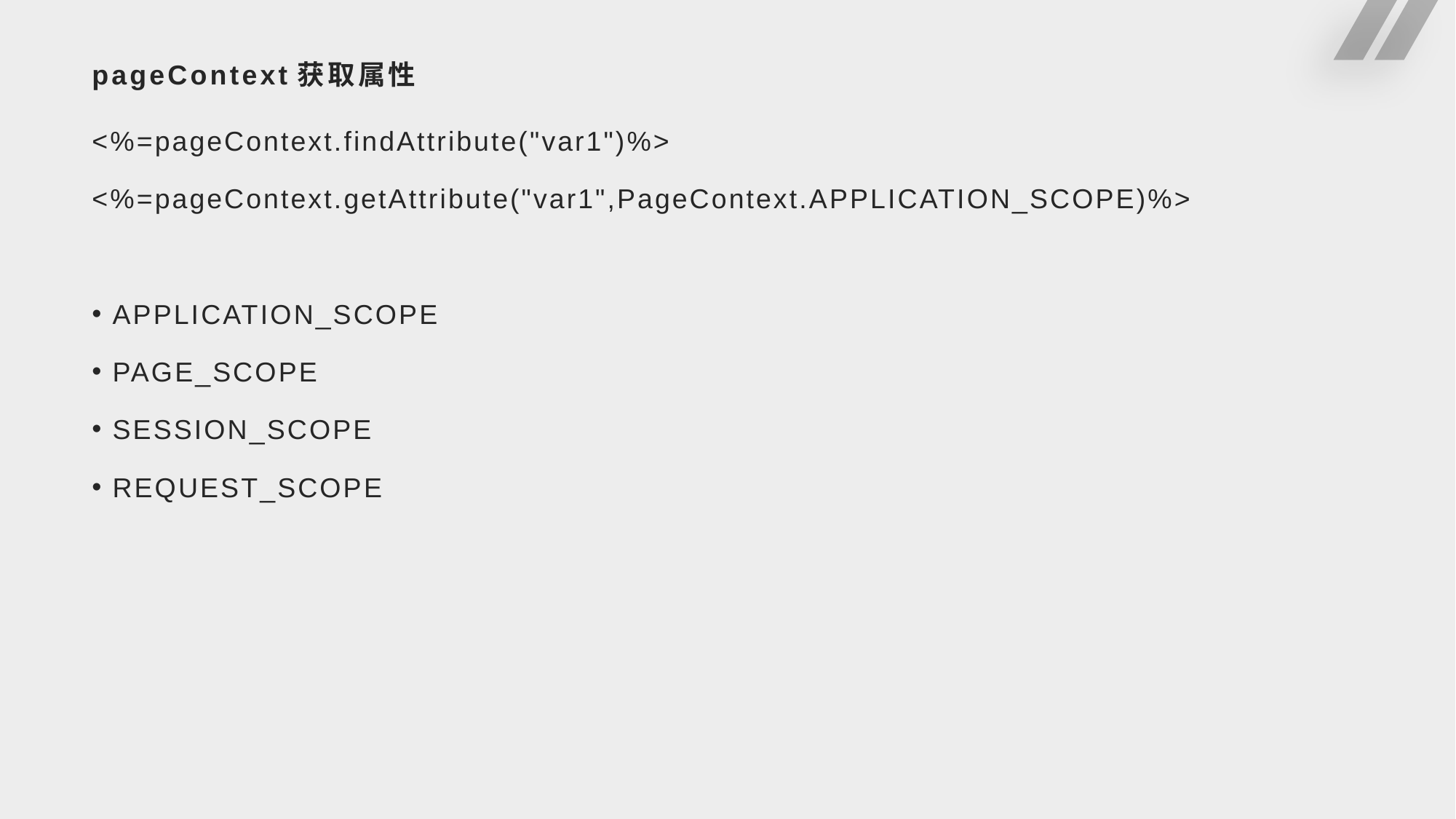

# pageContext获取属性
<%=pageContext.findAttribute("var1")%>
<%=pageContext.getAttribute("var1",PageContext.APPLICATION_SCOPE)%>

APPLICATION_SCOPE
PAGE_SCOPE
SESSION_SCOPE
REQUEST_SCOPE